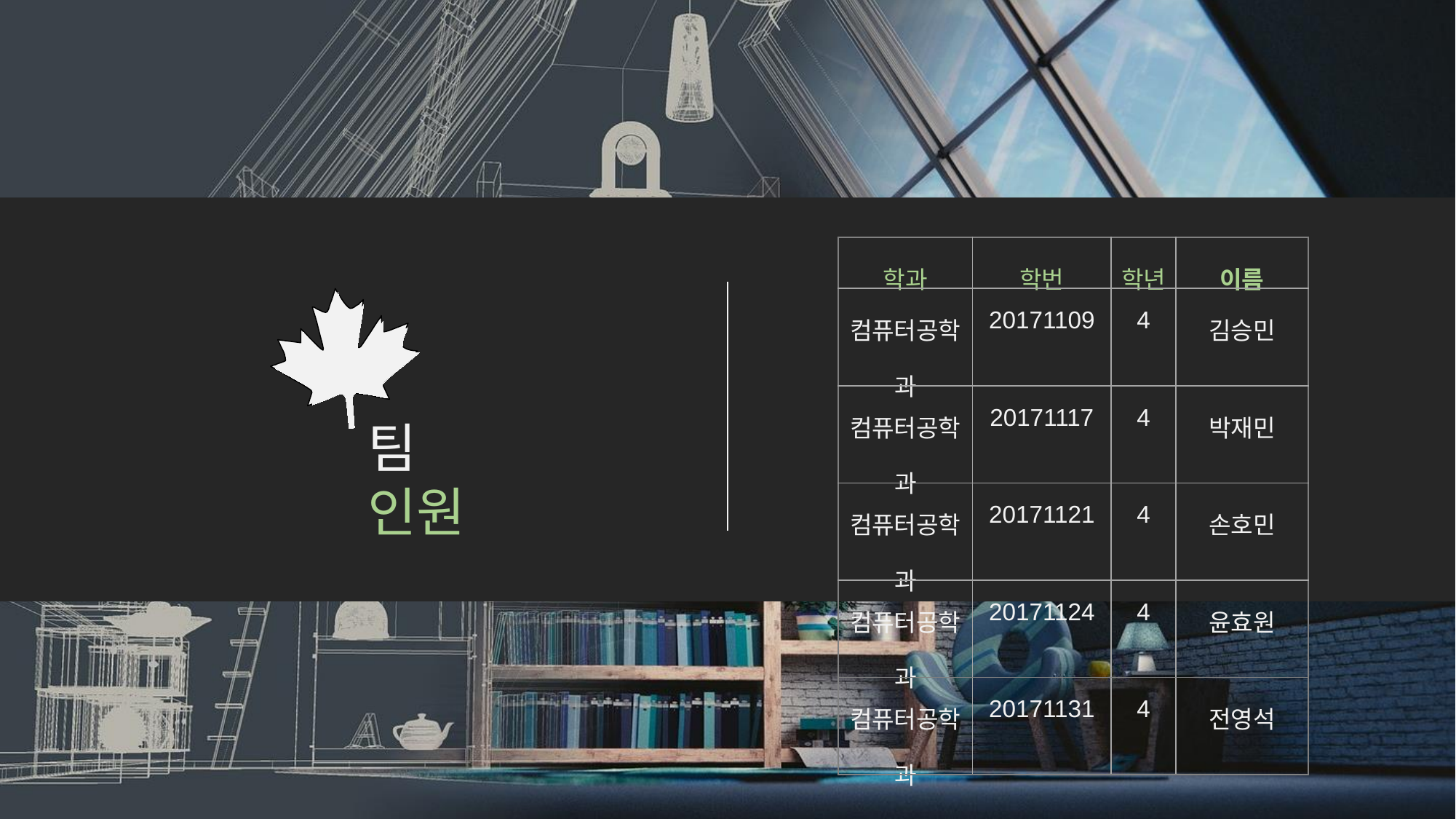

| 학과 | 학번 | 학년 | 이름 |
| --- | --- | --- | --- |
| 컴퓨터공학과 | 20171109 | 4 | 김승민 |
| 컴퓨터공학과 | 20171117 | 4 | 박재민 |
| 컴퓨터공학과 | 20171121 | 4 | 손호민 |
| 컴퓨터공학과 | 20171124 | 4 | 윤효원 |
| 컴퓨터공학과 | 20171131 | 4 | 전영석 |

팀 인원